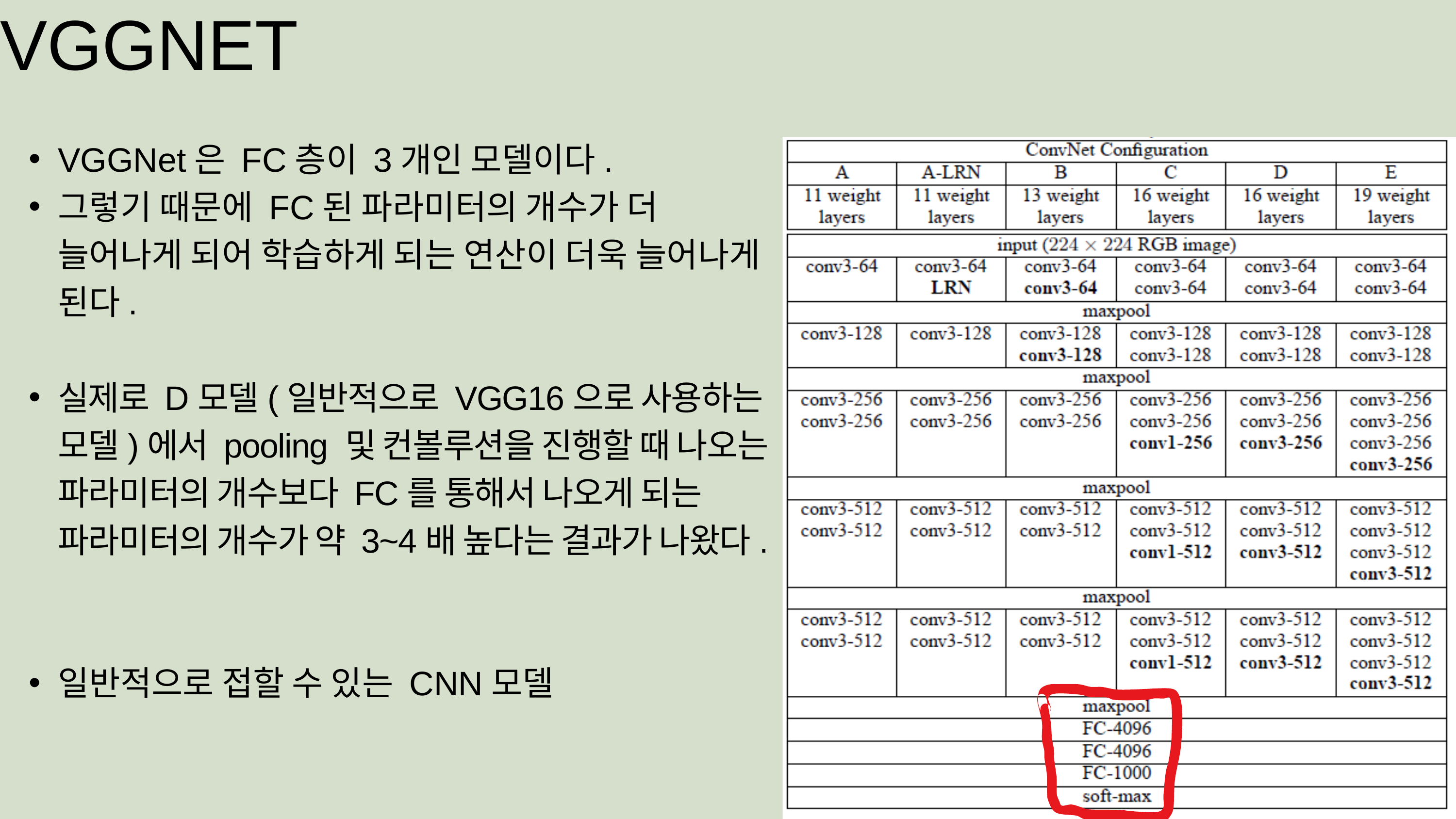

VGGNET
VGGNet은 FC층이 3개인 모델이다.
그렇기 때문에 FC된 파라미터의 개수가 더 늘어나게 되어 학습하게 되는 연산이 더욱 늘어나게 된다.

실제로 D모델(일반적으로 VGG16으로 사용하는 모델)에서 pooling 및 컨볼루션을 진행할 때 나오는 파라미터의 개수보다 FC를 통해서 나오게 되는 파라미터의 개수가 약 3~4배 높다는 결과가 나왔다.

일반적으로 접할 수 있는 CNN모델